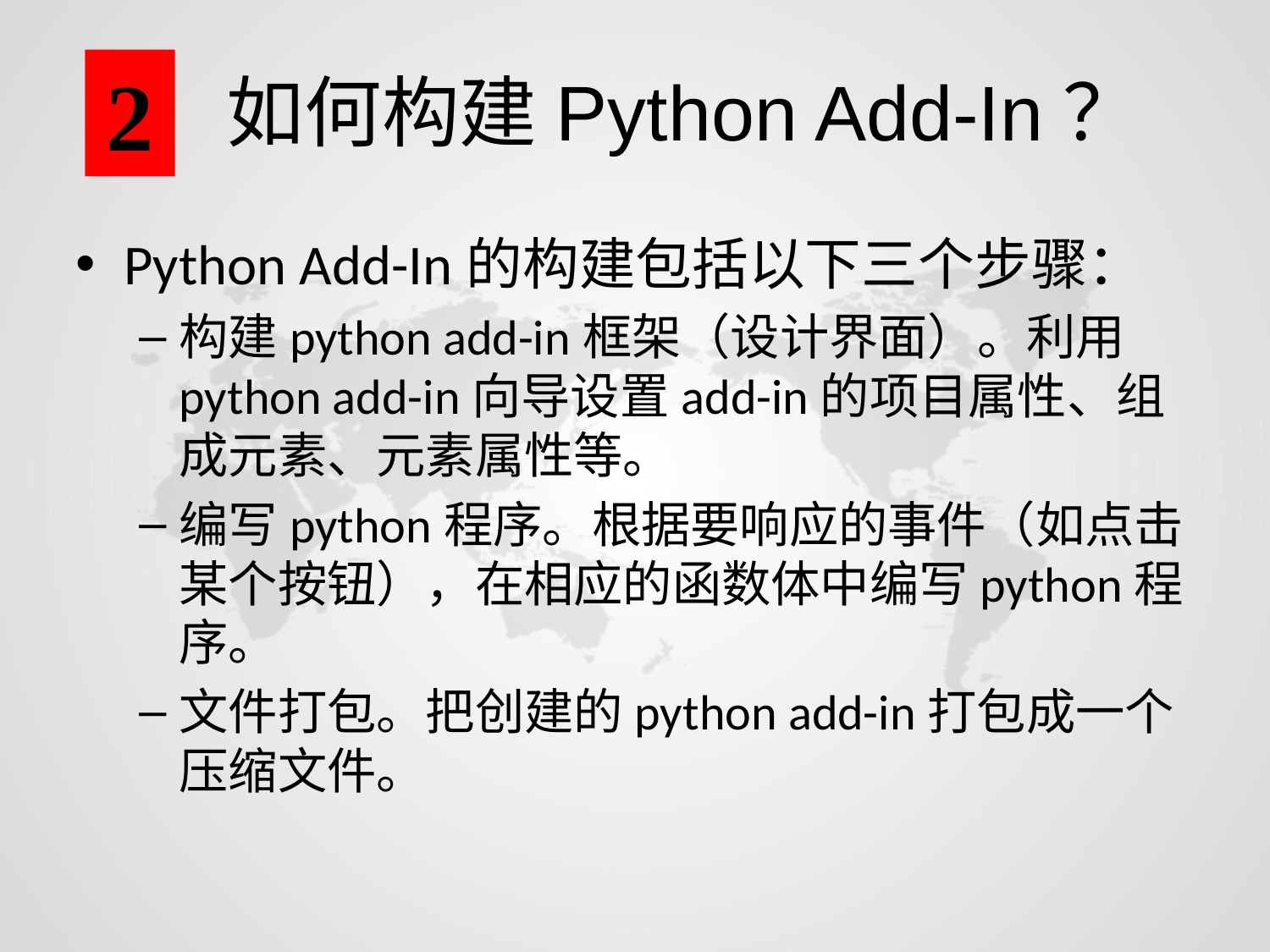

2
# 如何构建Python Add-In？
Python Add-In的构建包括以下三个步骤：
构建python add-in框架（设计界面）。利用python add-in向导设置add-in的项目属性、组成元素、元素属性等。
编写python程序。根据要响应的事件（如点击某个按钮），在相应的函数体中编写python程序。
文件打包。把创建的python add-in打包成一个压缩文件。